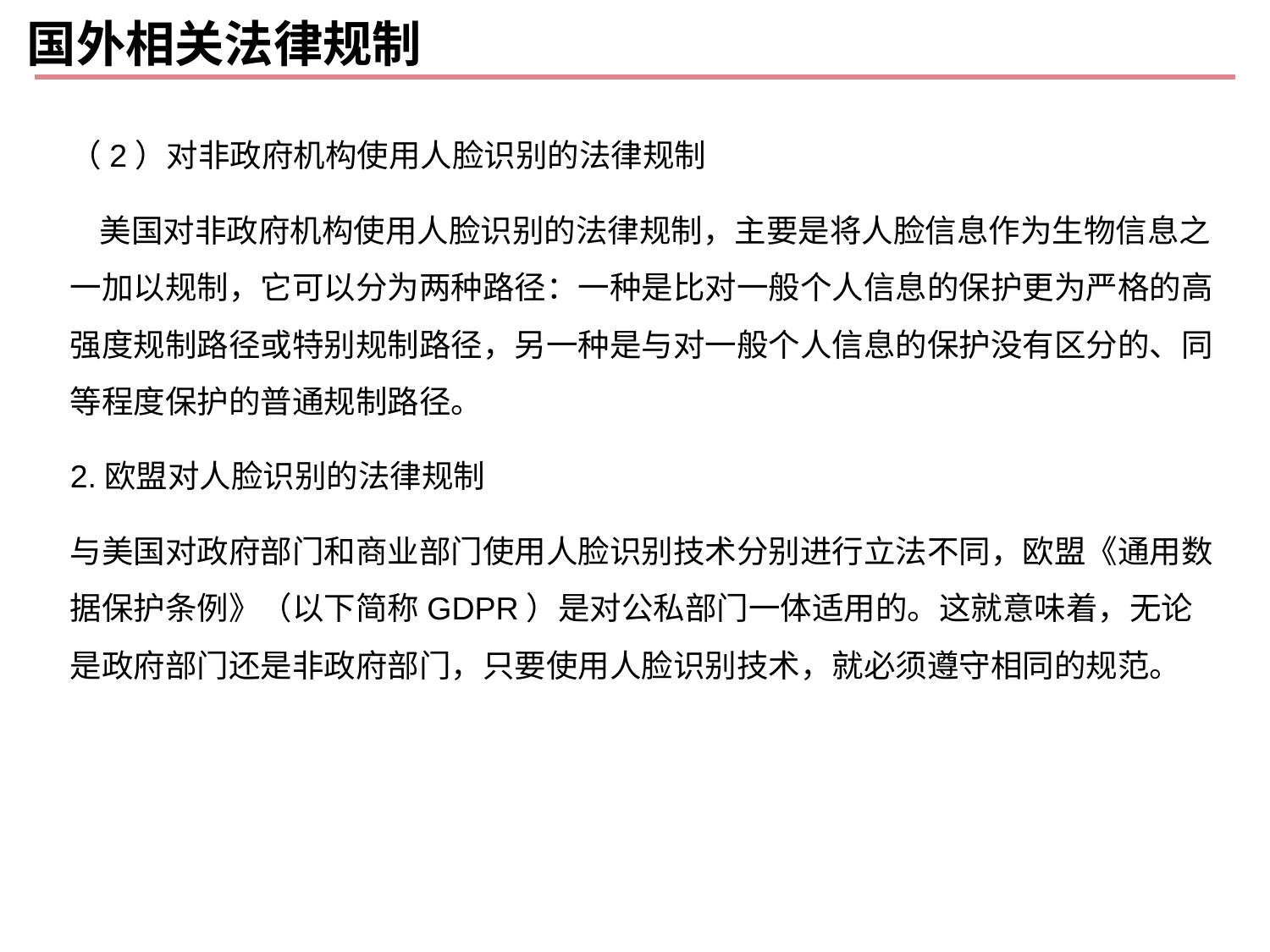

# 国外相关法律规制
（2）对非政府机构使用人脸识别的法律规制
   美国对非政府机构使用人脸识别的法律规制，主要是将人脸信息作为生物信息之一加以规制，它可以分为两种路径：一种是比对一般个人信息的保护更为严格的高强度规制路径或特别规制路径，另一种是与对一般个人信息的保护没有区分的、同等程度保护的普通规制路径。
2.欧盟对人脸识别的法律规制
与美国对政府部门和商业部门使用人脸识别技术分别进行立法不同，欧盟《通用数据保护条例》（以下简称GDPR）是对公私部门一体适用的。这就意味着，无论是政府部门还是非政府部门，只要使用人脸识别技术，就必须遵守相同的规范。